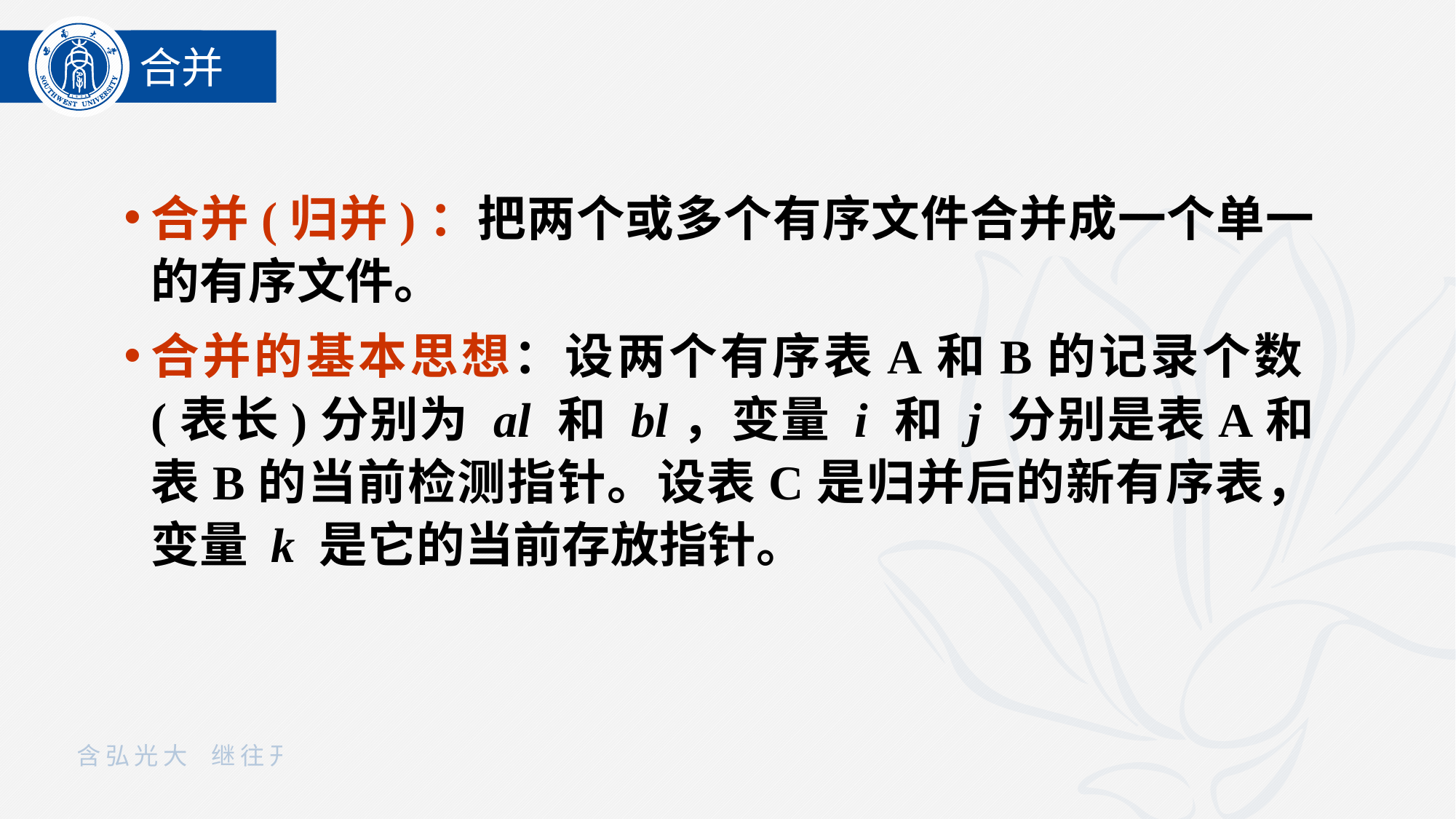

合并
合并(归并)：把两个或多个有序文件合并成一个单一的有序文件。
合并的基本思想：设两个有序表A和B的记录个数(表长)分别为 al 和 bl，变量 i 和 j 分别是表A和表B的当前检测指针。设表C是归并后的新有序表，变量 k 是它的当前存放指针。